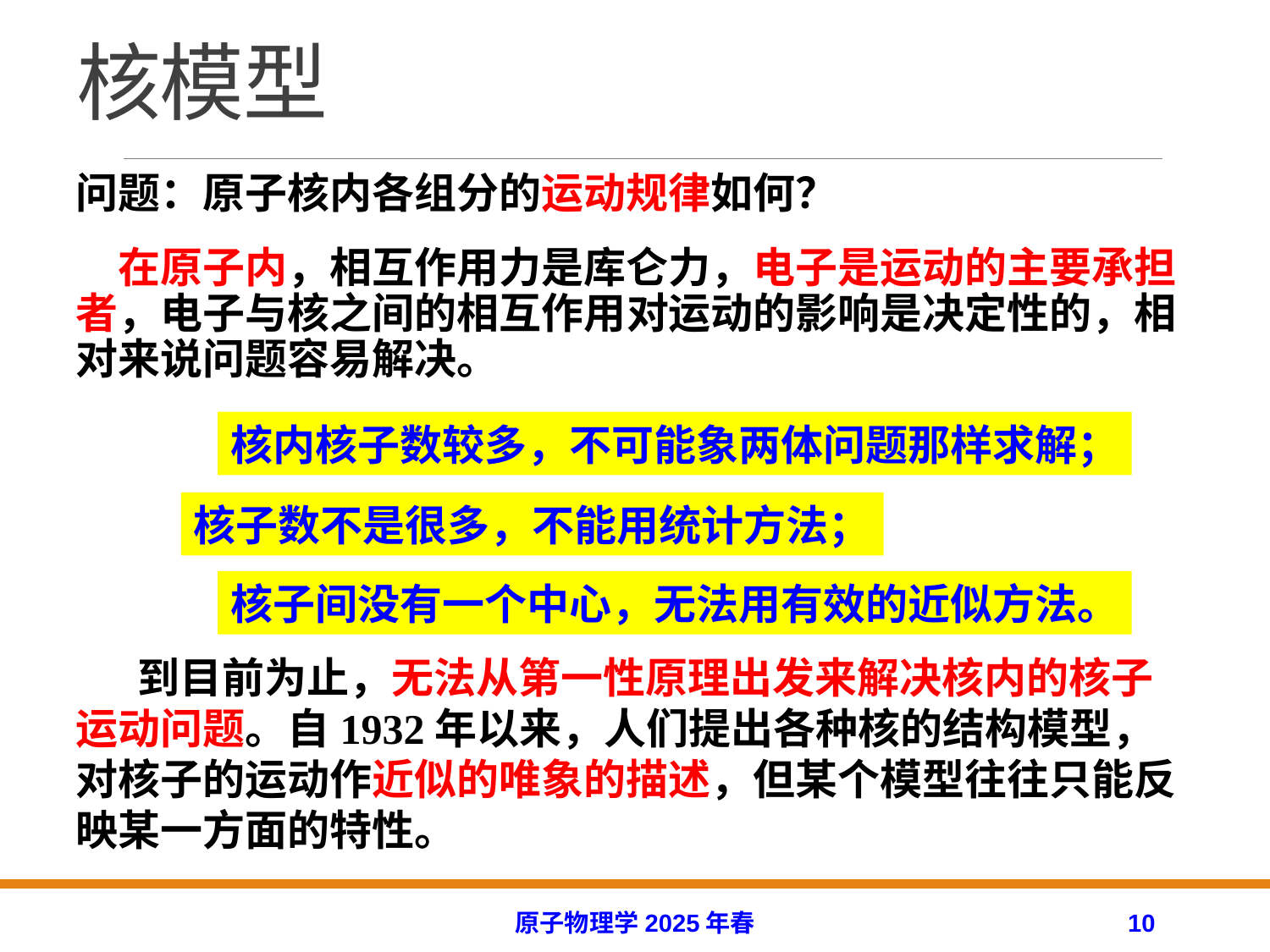

# 核模型
问题：原子核内各组分的运动规律如何？
　在原子内，相互作用力是库仑力，电子是运动的主要承担者，电子与核之间的相互作用对运动的影响是决定性的，相对来说问题容易解决。
核内核子数较多，不可能象两体问题那样求解；
核子数不是很多，不能用统计方法；
核子间没有一个中心，无法用有效的近似方法。
　  到目前为止，无法从第一性原理出发来解决核内的核子运动问题。自1932年以来，人们提出各种核的结构模型，对核子的运动作近似的唯象的描述，但某个模型往往只能反映某一方面的特性。
原子物理学2025年春
10